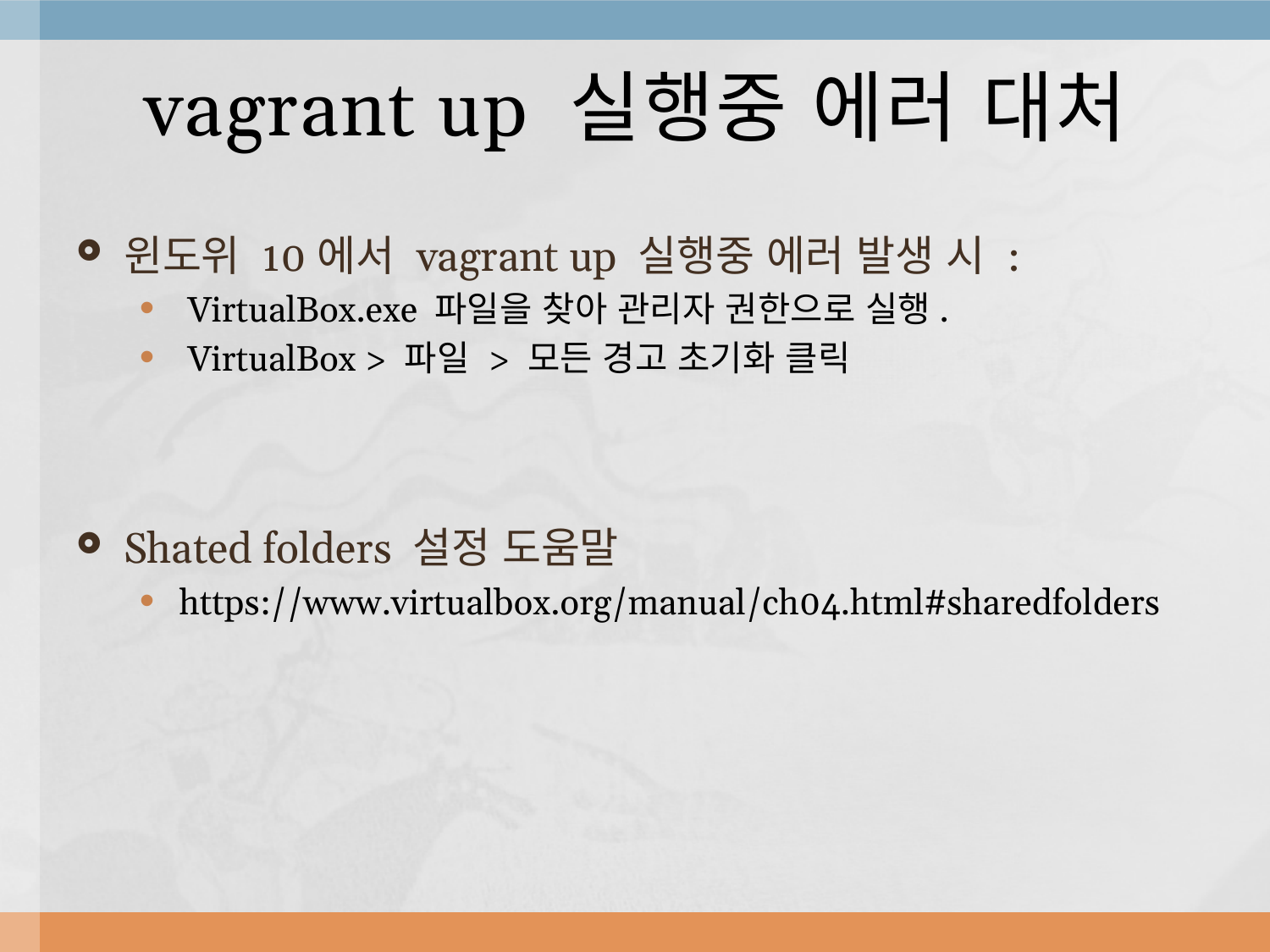

# vagrant up 실행중 에러 대처
윈도위 10에서 vagrant up 실행중 에러 발생 시 :
 VirtualBox.exe 파일을 찾아 관리자 권한으로 실행.
 VirtualBox > 파일 > 모든 경고 초기화 클릭

Shated folders 설정 도움말
https://www.virtualbox.org/manual/ch04.html#sharedfolders